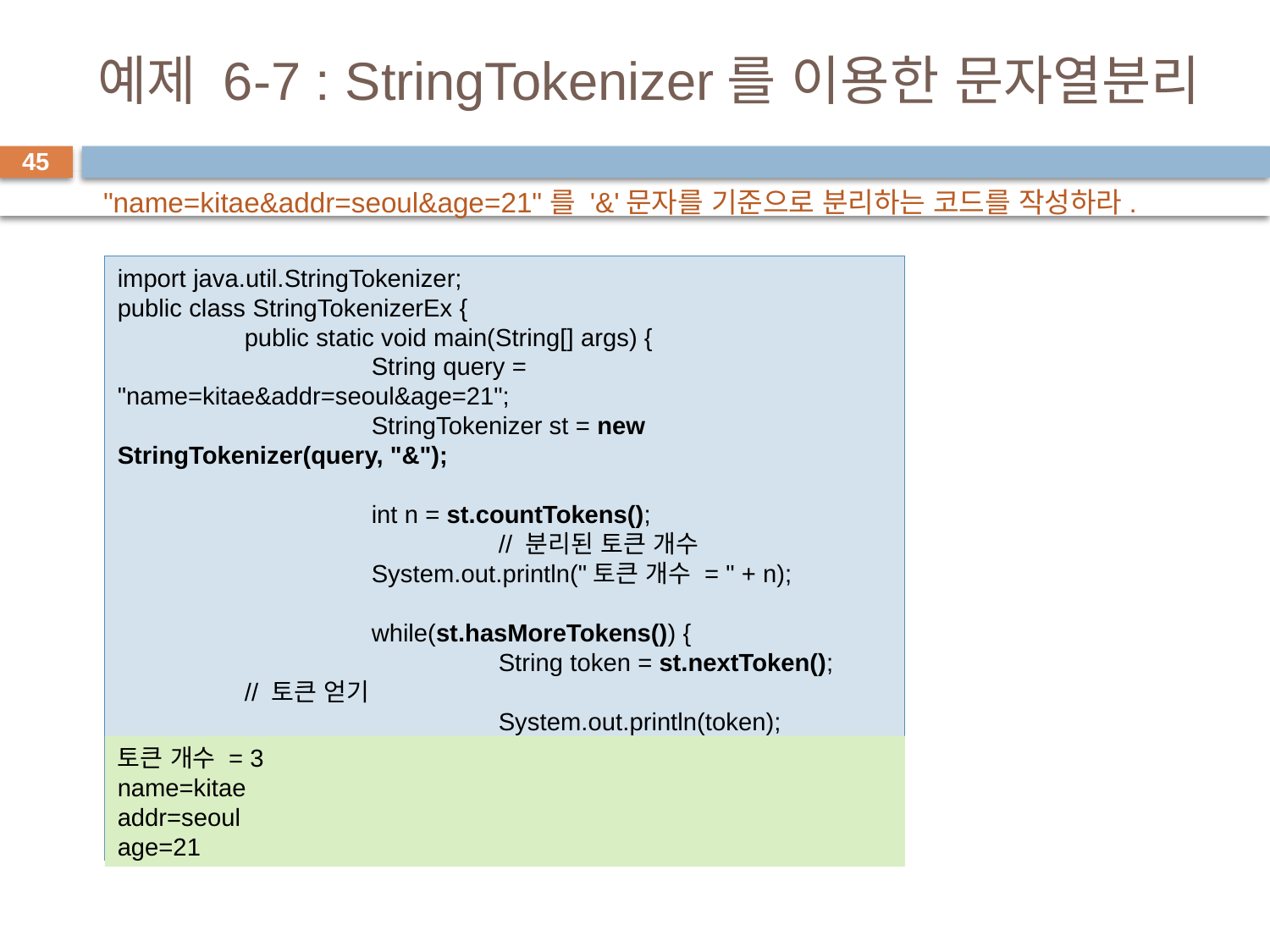

# 예제 6-7 : StringTokenizer를 이용한 문자열분리
45
"name=kitae&addr=seoul&age=21"를 '&'문자를 기준으로 분리하는 코드를 작성하라.
import java.util.StringTokenizer;
public class StringTokenizerEx {
	public static void main(String[] args) {
		String query = "name=kitae&addr=seoul&age=21";
		StringTokenizer st = new StringTokenizer(query, "&");

		int n = st.countTokens(); 					// 분리된 토큰 개수
		System.out.println("토큰 개수 = " + n);

		while(st.hasMoreTokens()) {
			String token = st.nextToken(); 		// 토큰 얻기
			System.out.println(token); 				// 토큰 출력
		}
	}
}
토큰 개수 = 3
name=kitae
addr=seoul
age=21